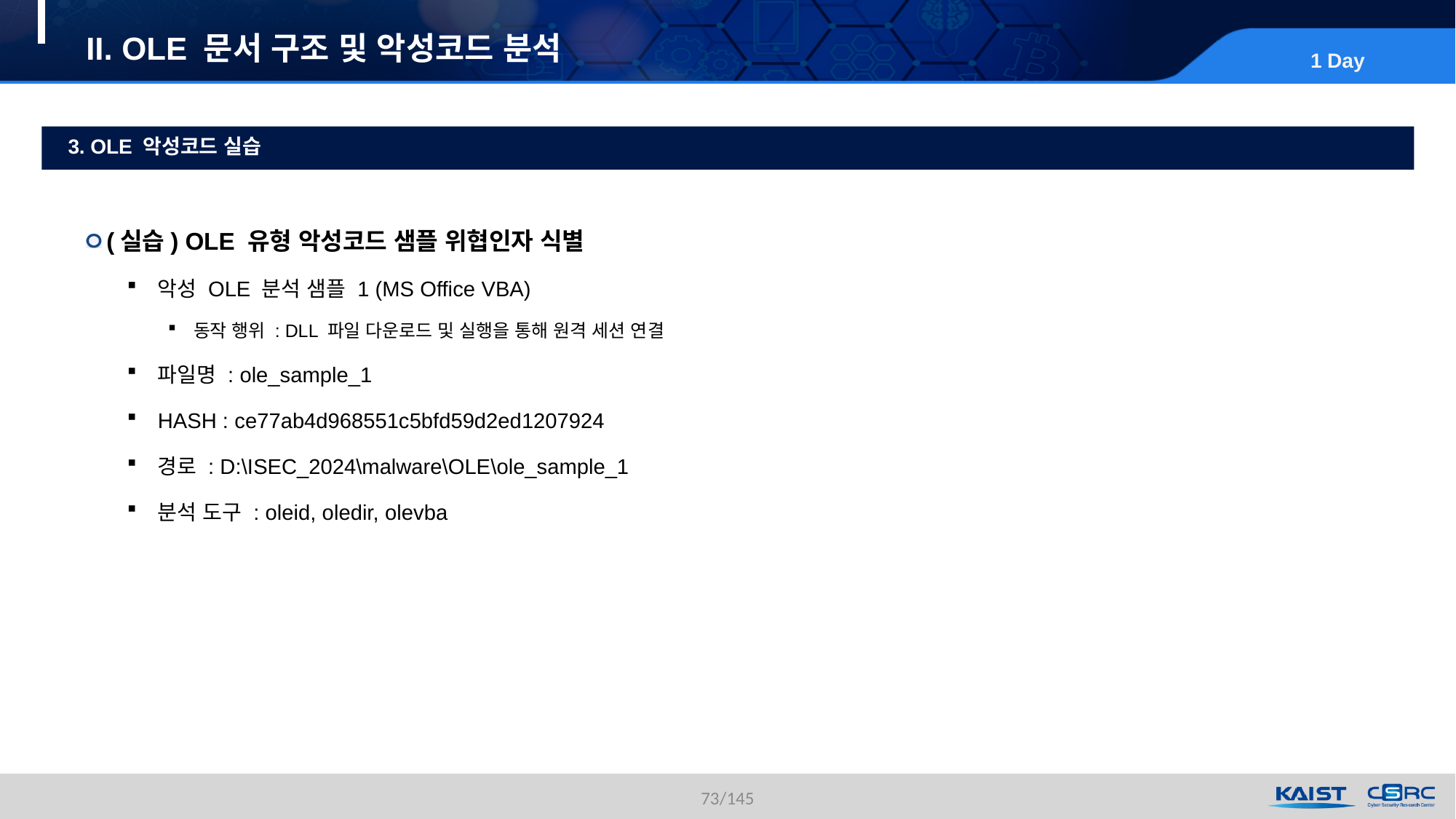

# II. OLE 문서 구조 및 악성코드 분석
3. OLE 악성코드 실습
(실습) OLE 유형 악성코드 샘플 위협인자 식별
악성 OLE 분석 샘플 1 (MS Office VBA)
동작 행위 : DLL 파일 다운로드 및 실행을 통해 원격 세션 연결
파일명 : ole_sample_1
HASH : ce77ab4d968551c5bfd59d2ed1207924
경로 : D:\ISEC_2024\malware\OLE\ole_sample_1
분석 도구 : oleid, oledir, olevba
73/145